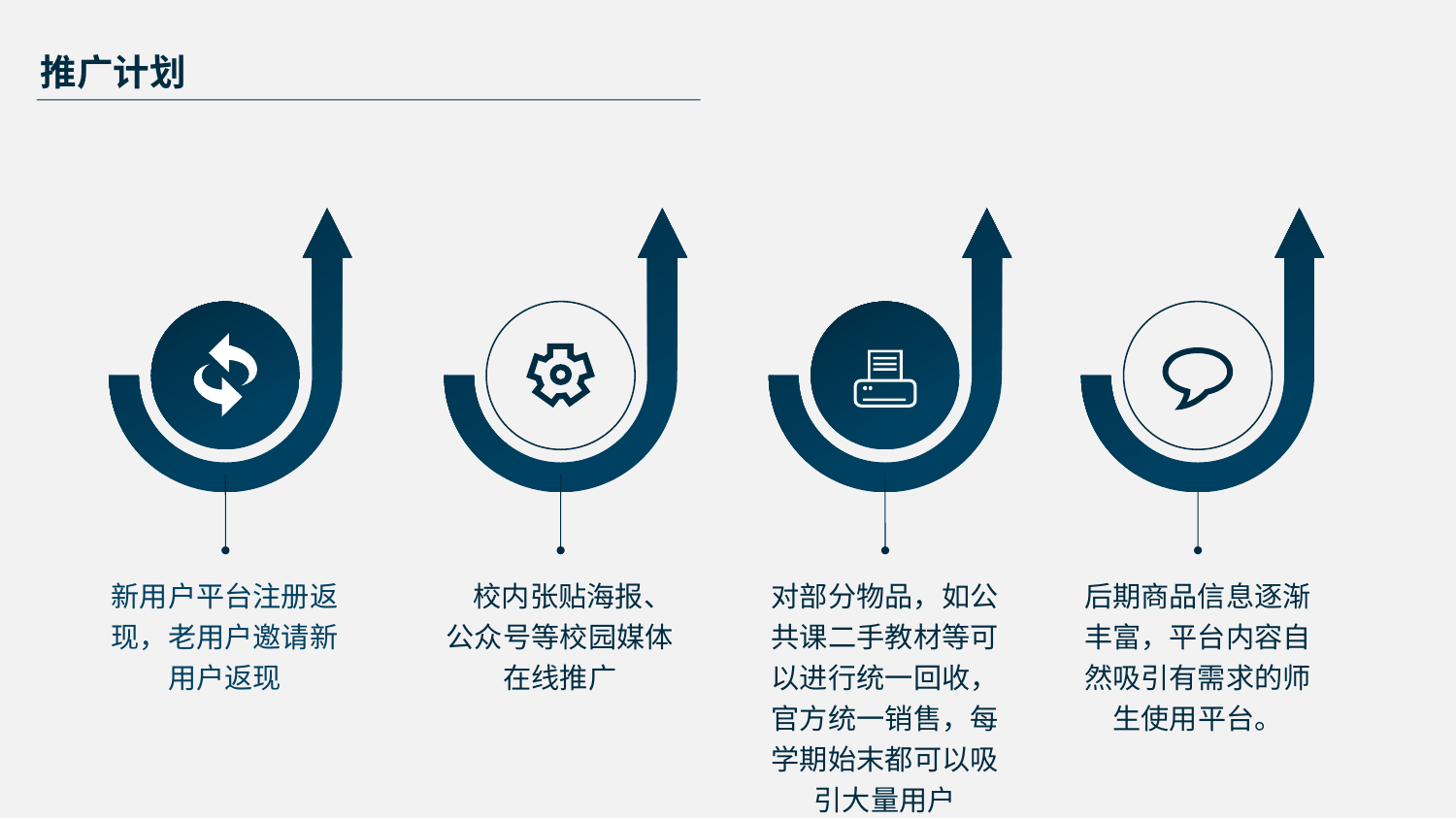

推广计划

新用户平台注册返现，老用户邀请新用户返现
   校内张贴海报、 公众号等校园媒体在线推广
对部分物品，如公共课二手教材等可以进行统一回收，官方统一销售，每学期始末都可以吸引大量用户
后期商品信息逐渐丰富，平台内容自然吸引有需求的师生使用平台。